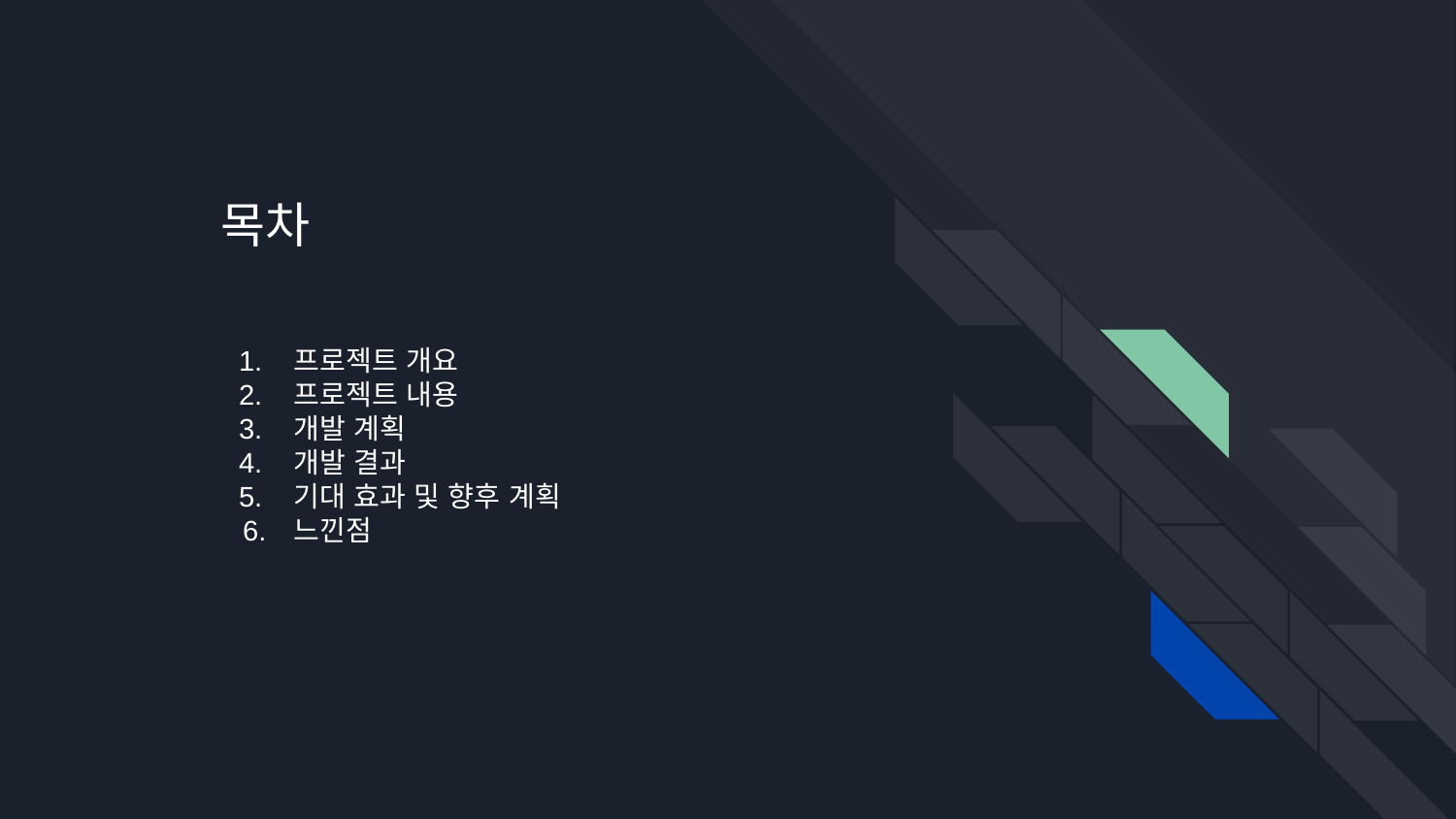

목차
프로젝트 개요
프로젝트 내용
개발 계획
개발 결과
기대 효과 및 향후 계획
느낀점